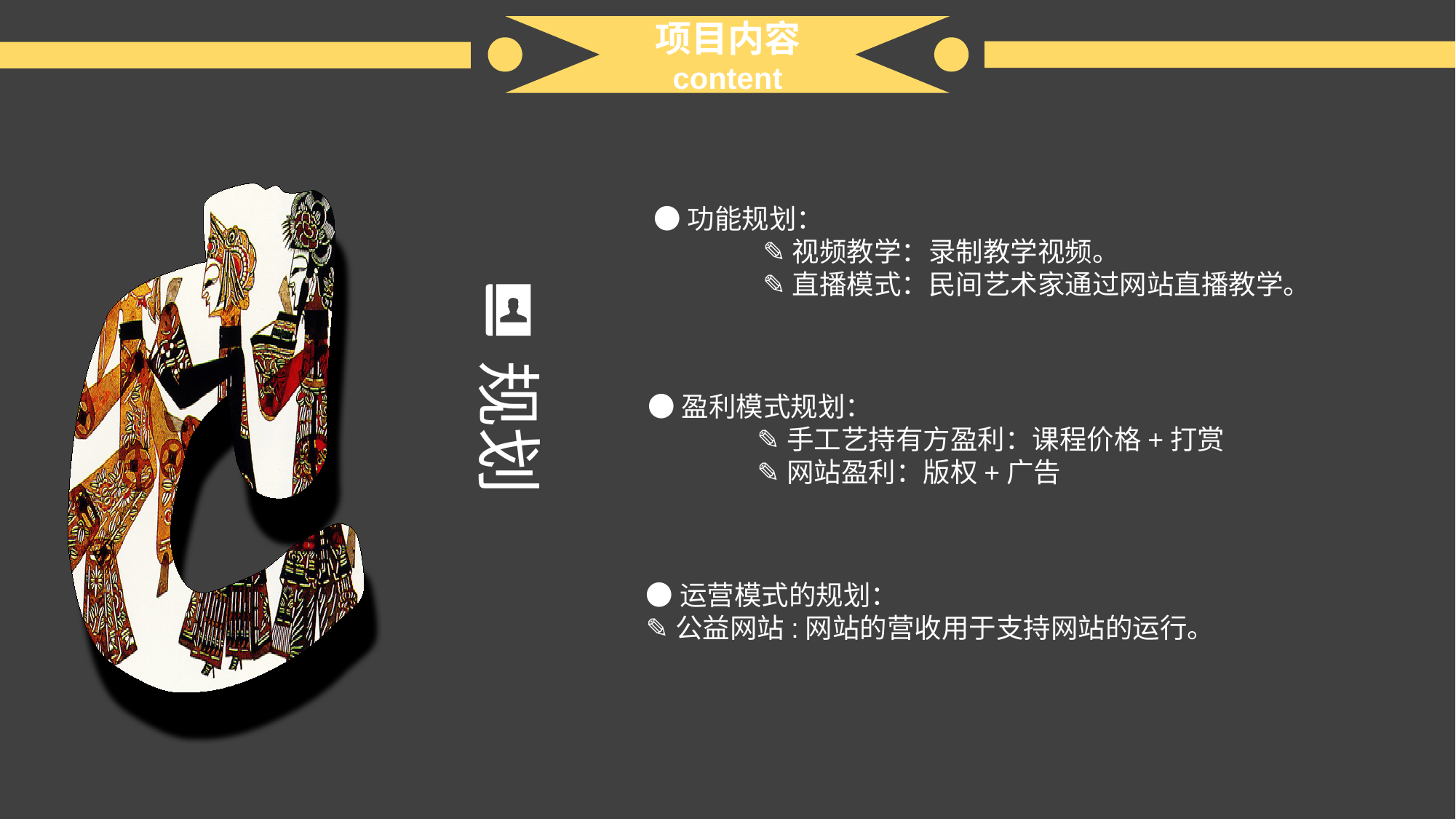

项目内容
content

●功能规划：
	✎视频教学：录制教学视频。
	✎直播模式：民间艺术家通过网站直播教学。

规划
●盈利模式规划：
	✎手工艺持有方盈利：课程价格+打赏
	✎网站盈利：版权+广告
●运营模式的规划：
✎公益网站:网站的营收用于支持网站的运行。